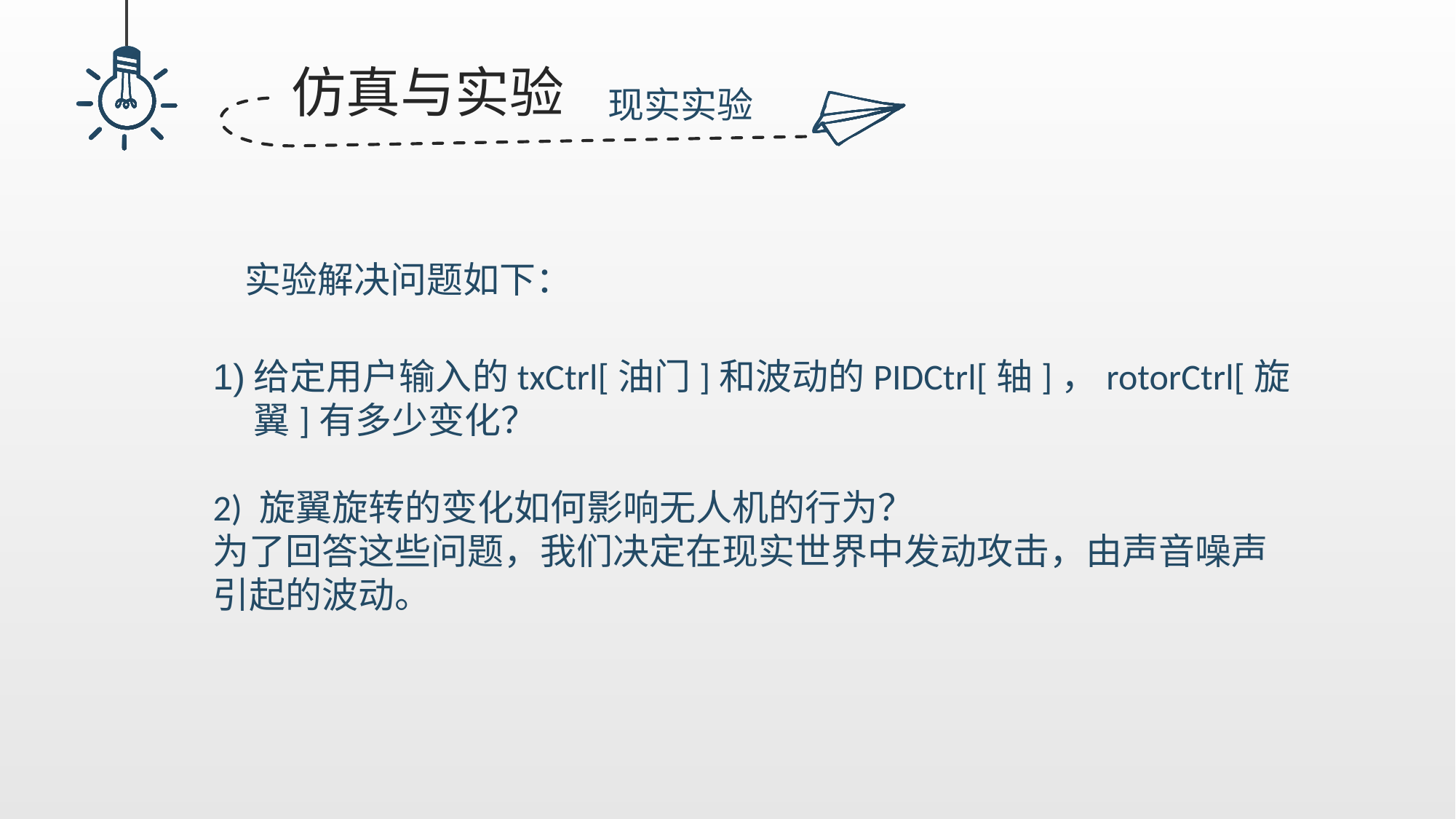

仿真与实验
现实实验

实验解决问题如下：
给定用户输入的txCtrl[油门]和波动的PIDCtrl[轴]，rotorCtrl[旋翼]有多少变化？

2) 旋翼旋转的变化如何影响无人机的行为？
为了回答这些问题，我们决定在现实世界中发动攻击，由声音噪声引起的波动。